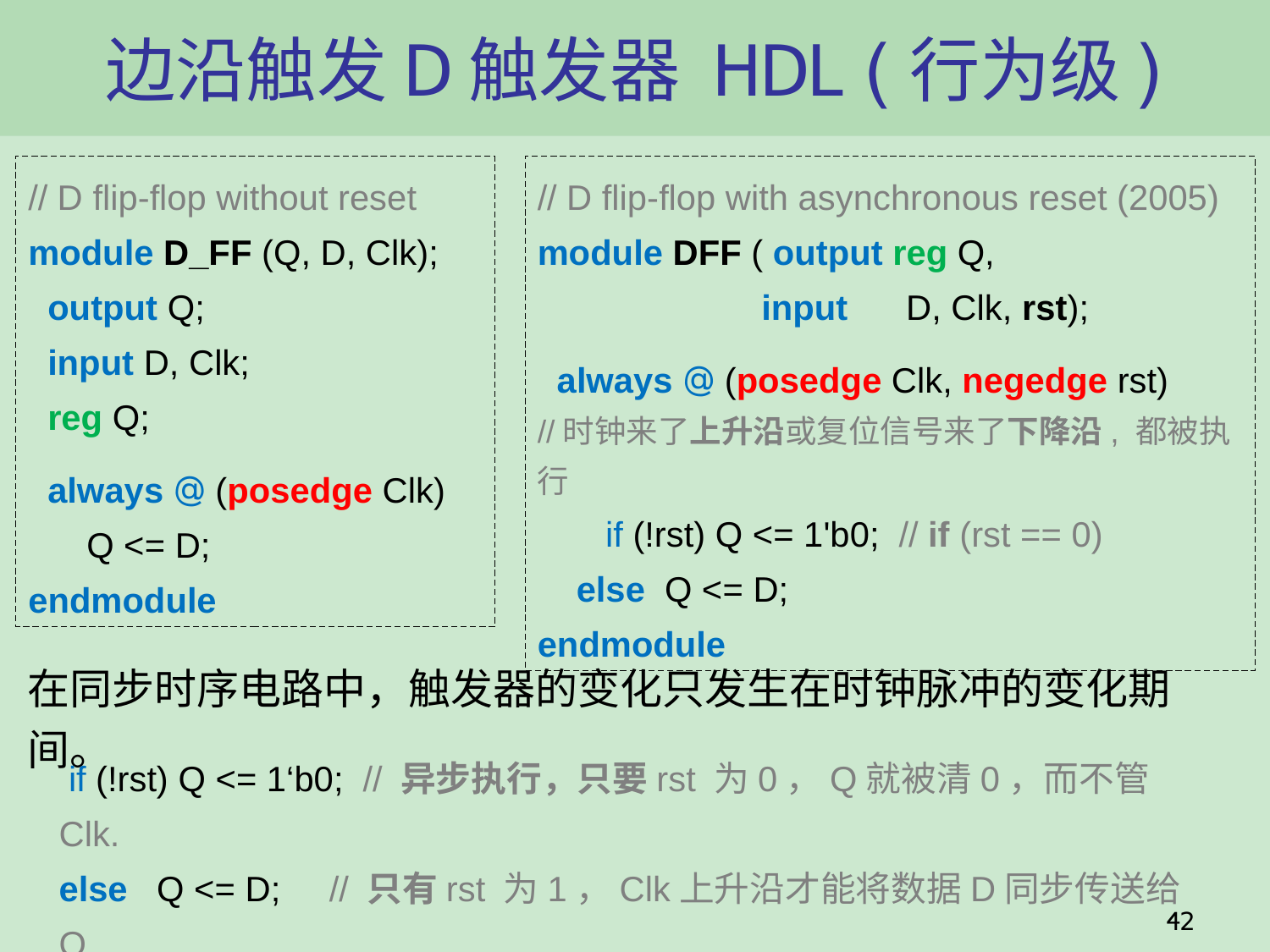

# 边沿触发D触发器 HDL (行为级)
// D flip-flop without reset
module D_FF (Q, D, Clk);
  output Q;
  input D, Clk;
  reg Q;
  always @ (posedge Clk)
      Q <= D;
endmodule
// D flip-flop with asynchronous reset (2005)
module DFF ( output reg Q,
                       input      D, Clk, rst);
  always @ (posedge Clk, negedge rst)
//时钟来了上升沿或复位信号来了下降沿, 都被执行
       if (!rst) Q <= 1'b0;  // if (rst == 0)
    else  Q <= D;
endmodule
在同步时序电路中，触发器的变化只发生在时钟脉冲的变化期间。
 if (!rst) Q <= 1‘b0;  // 异步执行，只要rst 为0，Q就被清0，而不管Clk.
else   Q <= D;     // 只有rst 为1，Clk上升沿才能将数据D同步传送给Q.
42